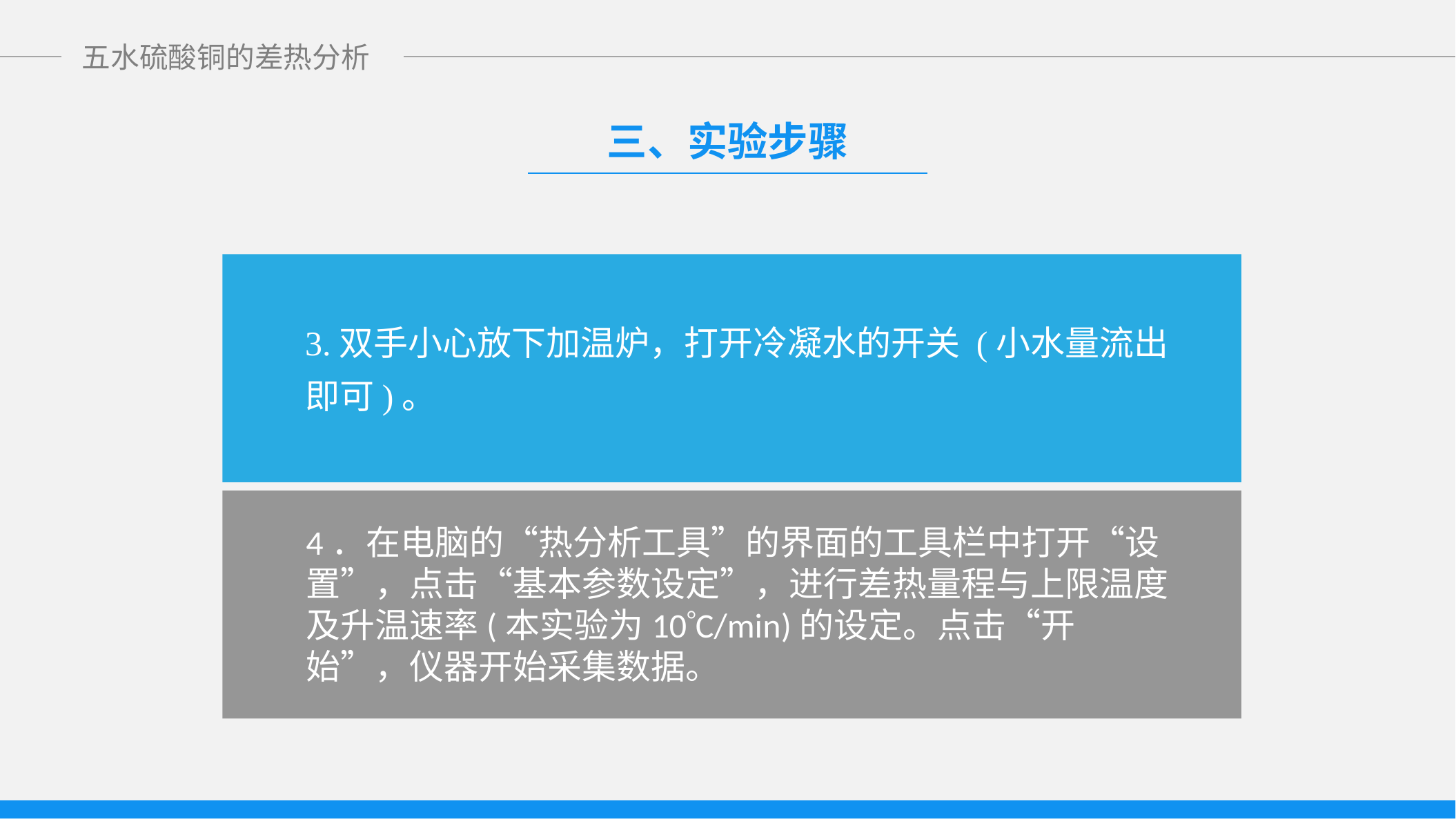

三、实验步骤

3.双手小心放下加温炉，打开冷凝水的开关 (小水量流出即可)。

4．在电脑的“热分析工具”的界面的工具栏中打开“设置”，点击“基本参数设定”，进行差热量程与上限温度及升温速率(本实验为10°C/min)的设定。点击“开始”，仪器开始采集数据。